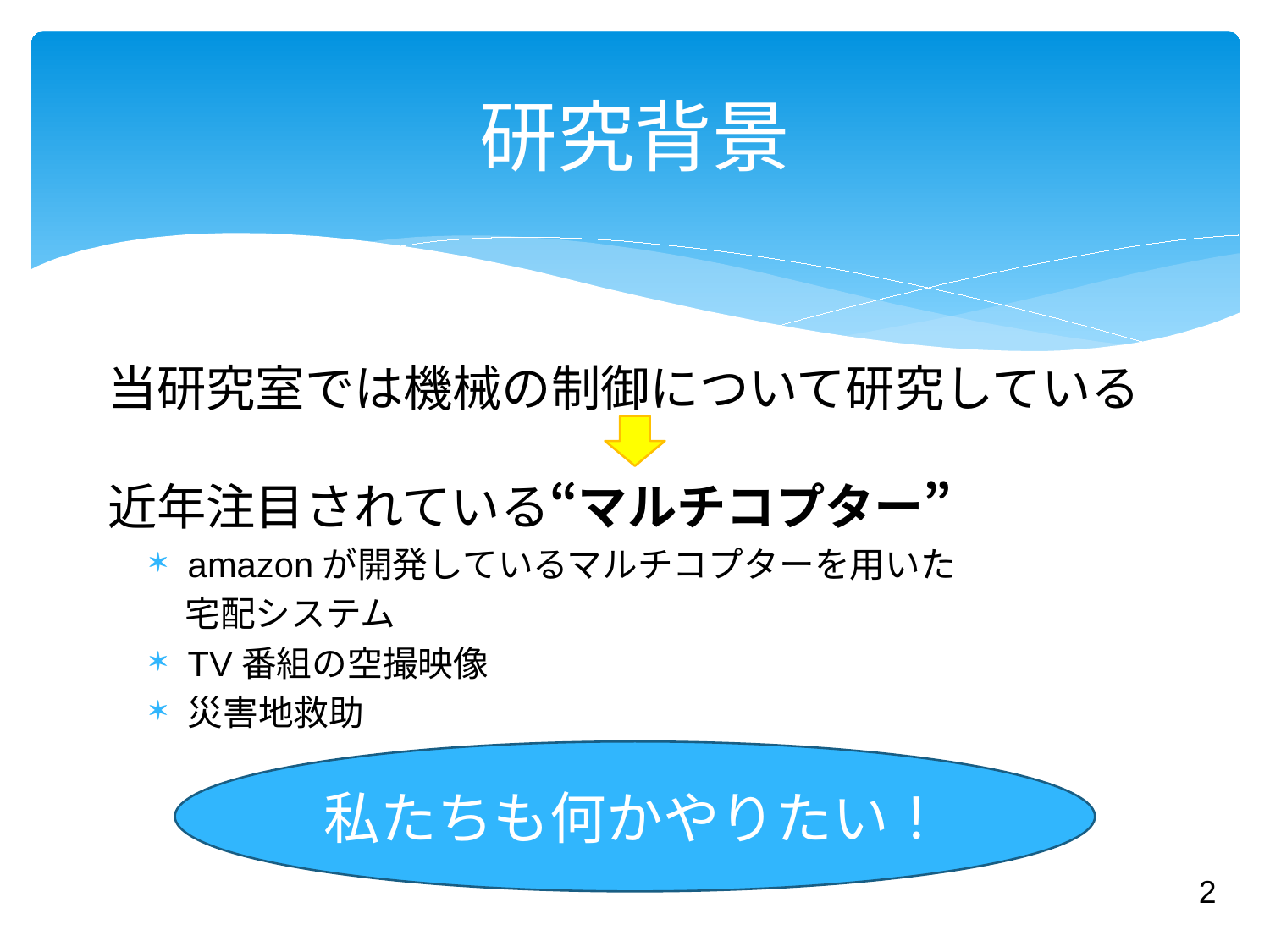

# 研究背景
当研究室では機械の制御について研究している

近年注目されている“マルチコプター”
amazonが開発しているマルチコプターを用いた
　宅配システム
TV番組の空撮映像
災害地救助

私たちも何かやりたい！
2